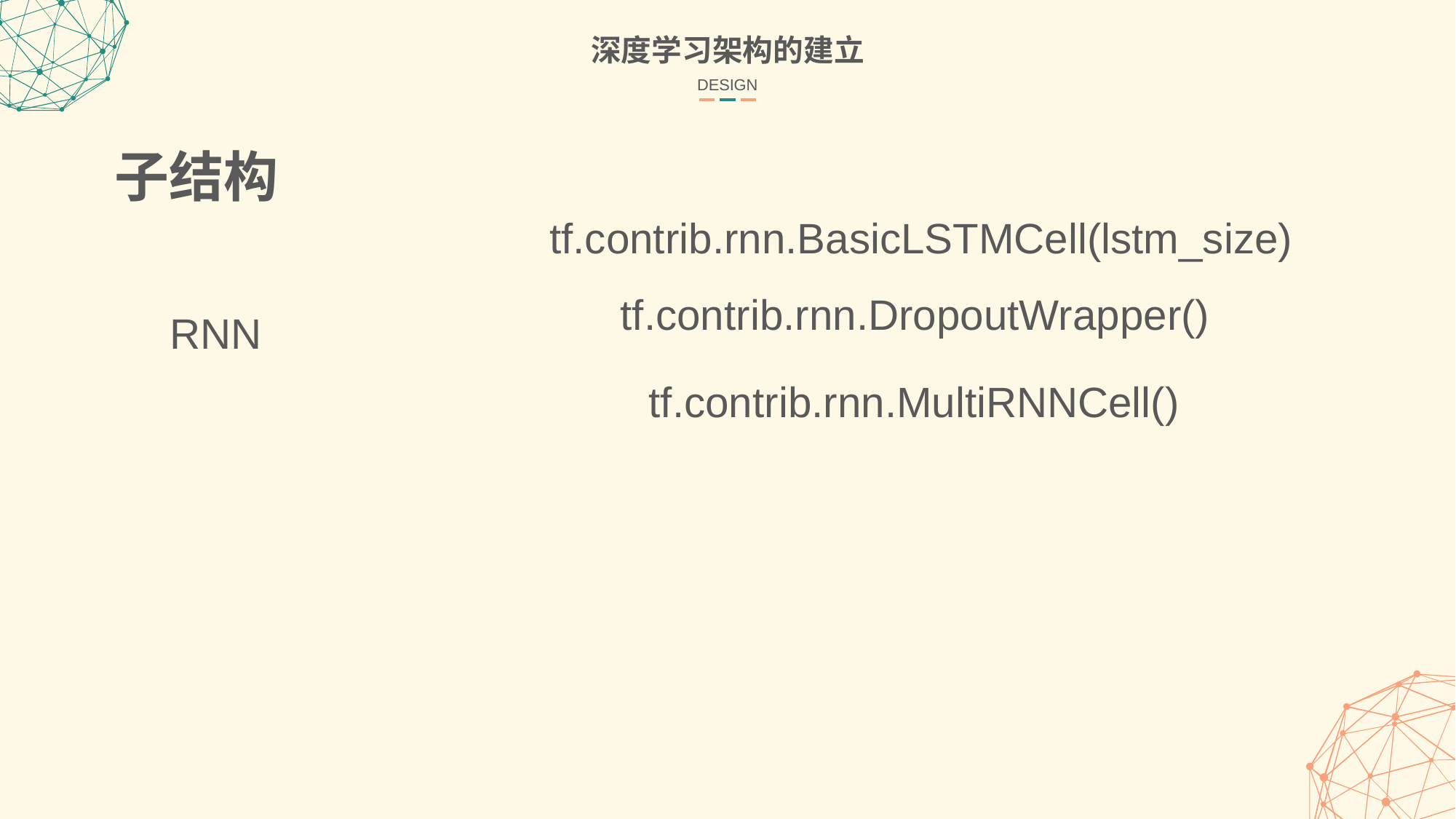

深度学习架构的建立
DESIGN
子结构
tf.contrib.rnn.BasicLSTMCell(lstm_size)
tf.contrib.rnn.DropoutWrapper()
RNN
tf.contrib.rnn.MultiRNNCell()